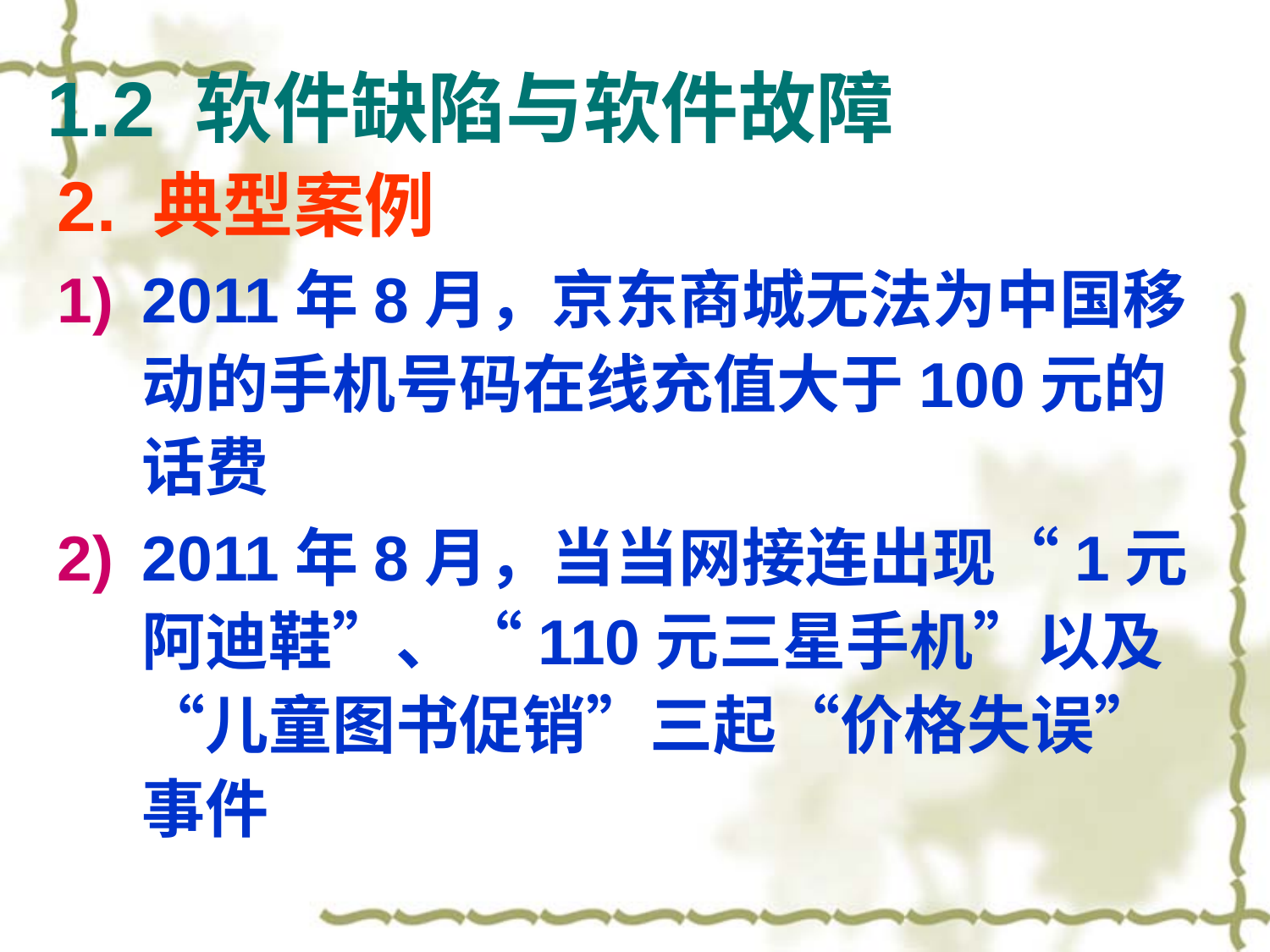

1.2 软件缺陷与软件故障
# 2. 典型案例
2011年8月，京东商城无法为中国移动的手机号码在线充值大于100元的话费
2011年8月，当当网接连出现“1元阿迪鞋”、“110元三星手机”以及“儿童图书促销”三起“价格失误”事件